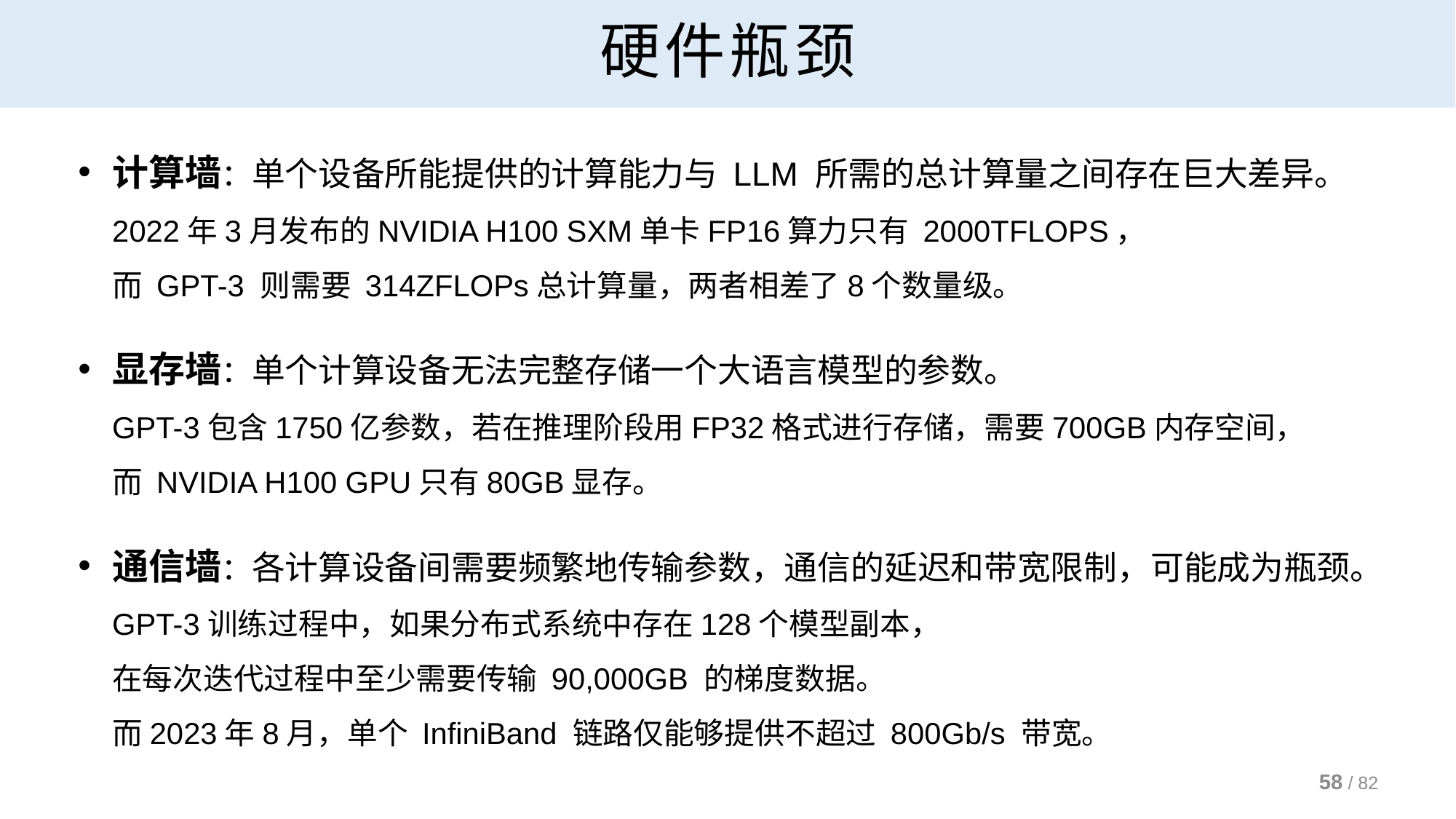

# 硬件瓶颈
计算墙：单个设备所能提供的计算能力与 LLM 所需的总计算量之间存在巨大差异。
2022年3月发布的NVIDIA H100 SXM单卡FP16算力只有 2000TFLOPS，
而 GPT-3 则需要 314ZFLOPs总计算量，两者相差了8个数量级。
显存墙：单个计算设备无法完整存储一个大语言模型的参数。
GPT-3包含1750亿参数，若在推理阶段用FP32格式进行存储，需要700GB内存空间，
而 NVIDIA H100 GPU只有80GB显存。
通信墙：各计算设备间需要频繁地传输参数，通信的延迟和带宽限制，可能成为瓶颈。
GPT-3训练过程中，如果分布式系统中存在128个模型副本，
在每次迭代过程中至少需要传输 90,000GB 的梯度数据。
而2023年8月，单个 InfiniBand 链路仅能够提供不超过 800Gb/s 带宽。
58 / 82